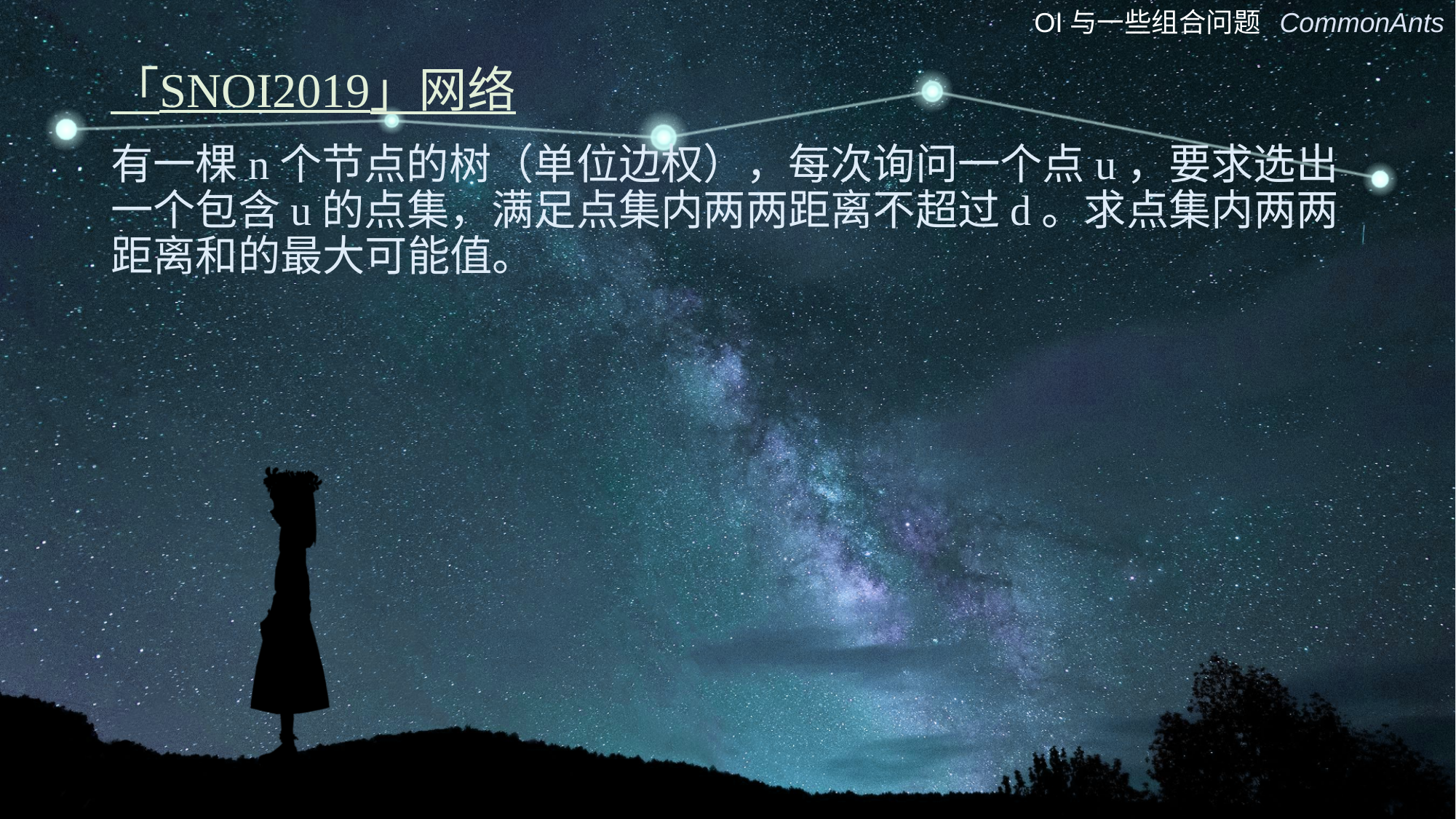

# 「SNOI2019」网络
有一棵n个节点的树（单位边权），每次询问一个点u，要求选出一个包含u的点集，满足点集内两两距离不超过d。求点集内两两距离和的最大可能值。